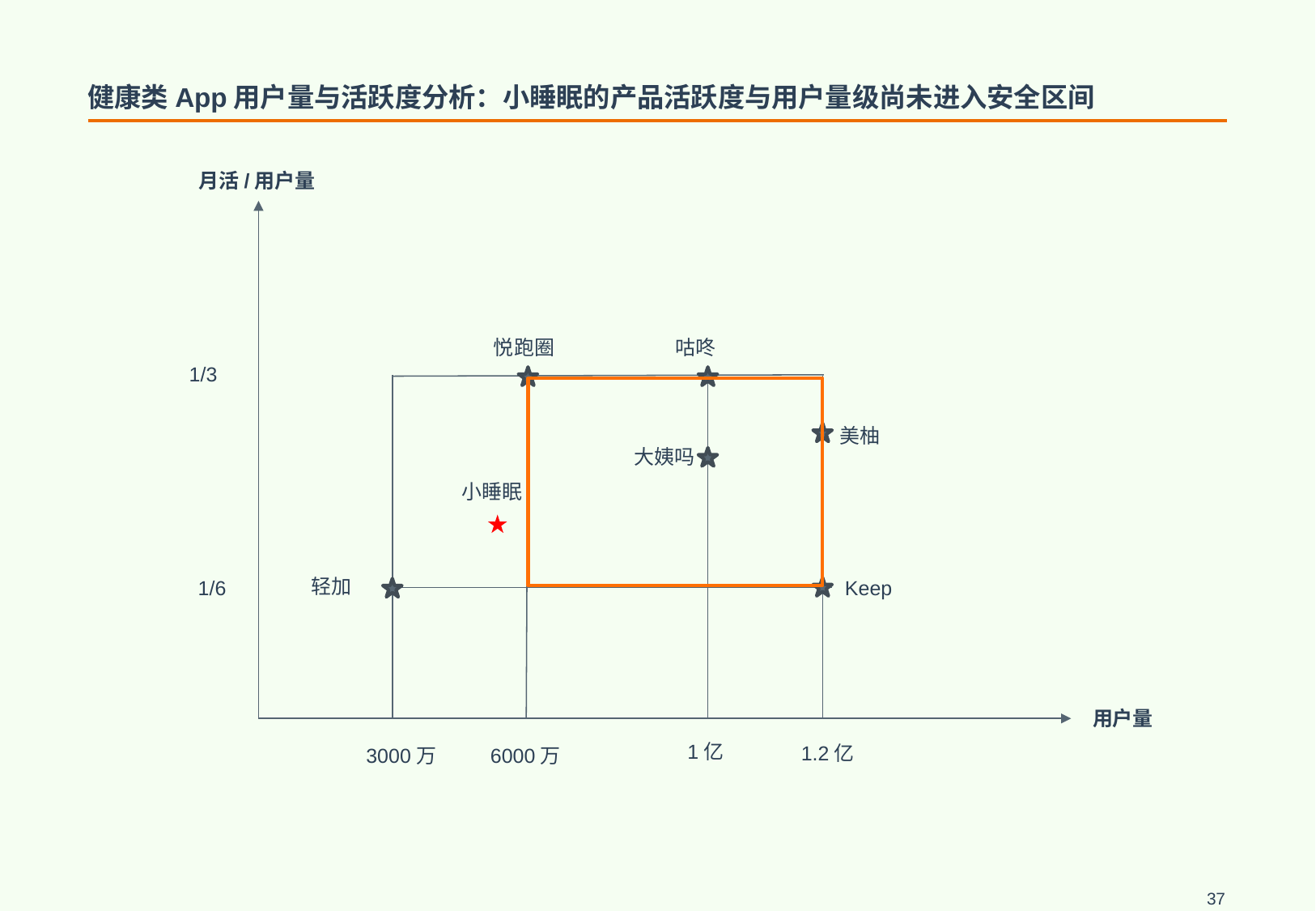

# 健康类App用户量与活跃度分析：小睡眠的产品活跃度与用户量级尚未进入安全区间
月活/用户量
咕咚
悦跑圈
1/3

美柚

大姨吗

小睡眠

轻加
1/6
Keep

用户量
1亿
1.2亿
3000万
6000万